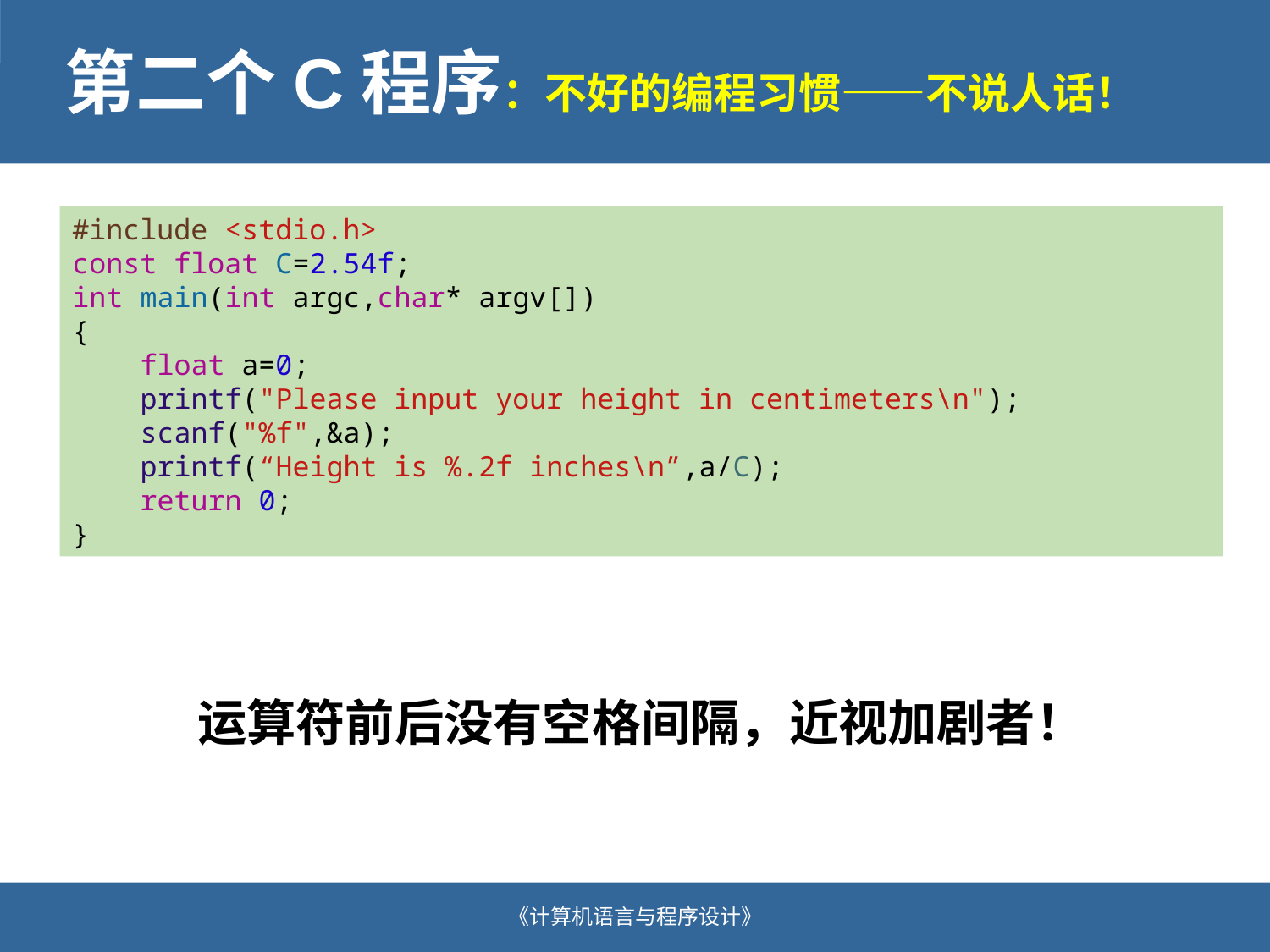

# 第二个C程序：不好的编程习惯——不说人话！
#include <stdio.h>
const float C=2.54f;
int main(int argc,char* argv[])
{
    float a=0;
    printf("Please input your height in centimeters\n");
    scanf("%f",&a);
    printf(“Height is %.2f inches\n”,a/C);
    return 0;
}
运算符前后没有空格间隔，近视加剧者！

《计算机语言与程序设计》
37